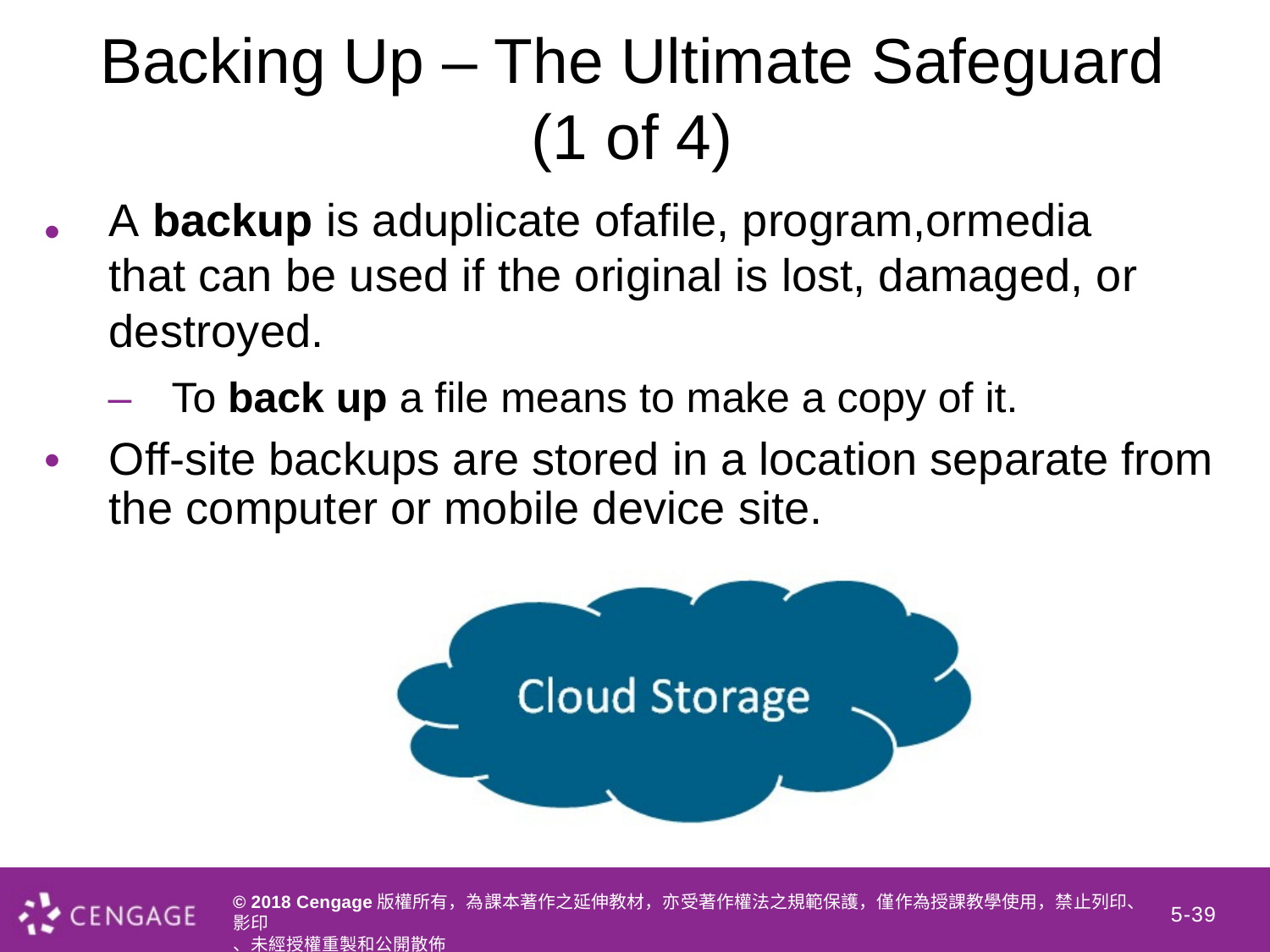

Backing Up – The Ultimate Safeguard
(1 of 4)
•

A backup is aduplicate ofafile, program,ormedia
that can be used if the original is lost, damaged, or destroyed.
–
To back up a file means to make a copy of it.
•
Off-site backups are stored in a location separate from
the computer or mobile device site.

© 2018 Cengage版權所有，為課本著作之延伸教材，亦受著作權法之規範保護，僅作為授課教學使用，禁止列印、影印
、未經授權重製和公開散佈
5-39